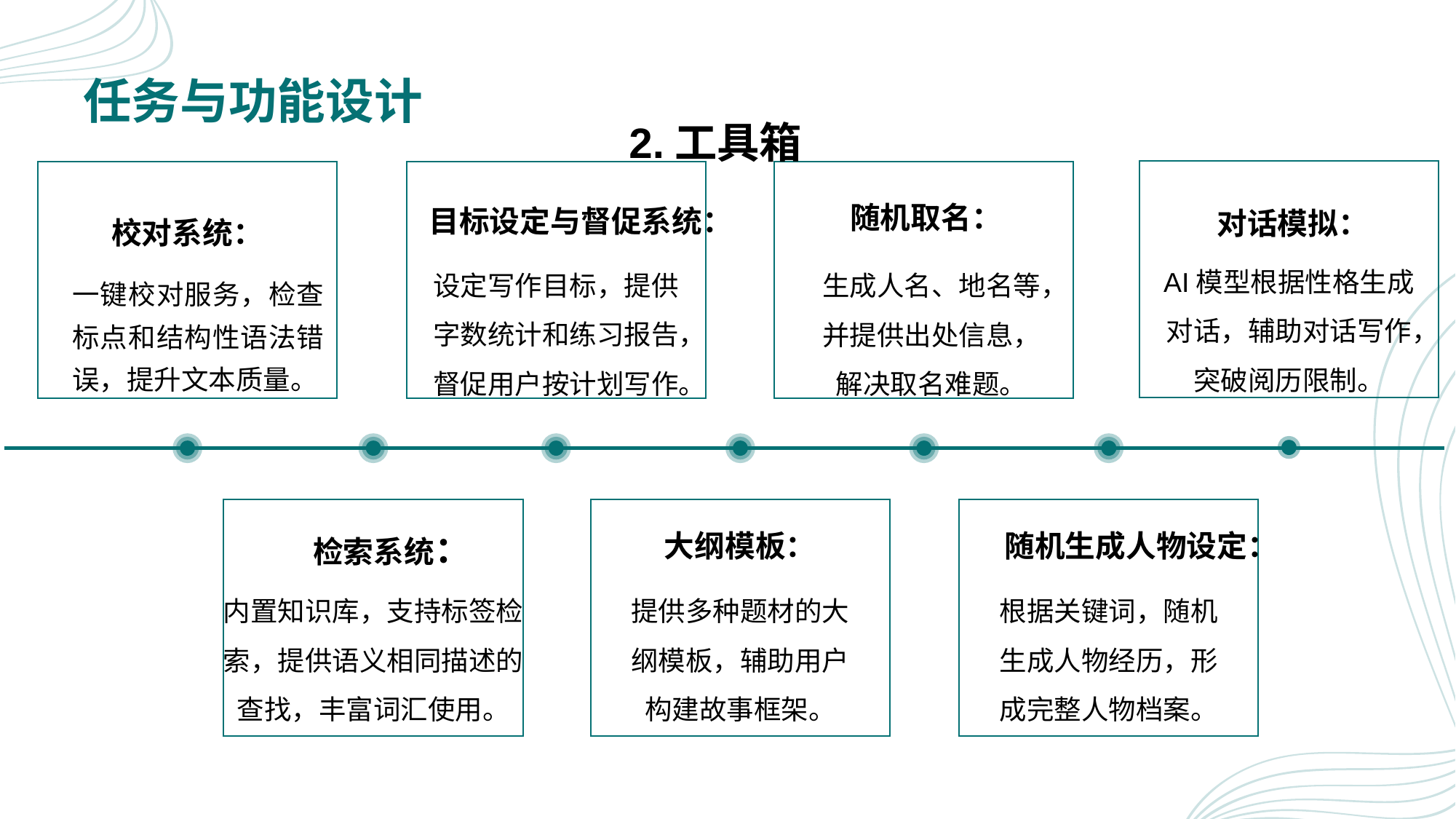

# 任务与功能设计
2.工具箱

对话模拟：
AI模型根据性格生成对话，辅助对话写作，突破阅历限制。

随机取名：
生成人名、地名等，并提供出处信息，解决取名难题。

目标设定与督促系统：
校对系统：
设定写作目标，提供字数统计和练习报告，督促用户按计划写作。
一键校对服务，检查标点和结构性语法错误，提升文本质量。

大纲模板：
随机生成人物设定：

  检索系统：
内置知识库，支持标签检索，提供语义相同描述的查找，丰富词汇使用。
提供多种题材的大纲模板，辅助用户构建故事框架。
根据关键词，随机生成人物经历，形成完整人物档案。